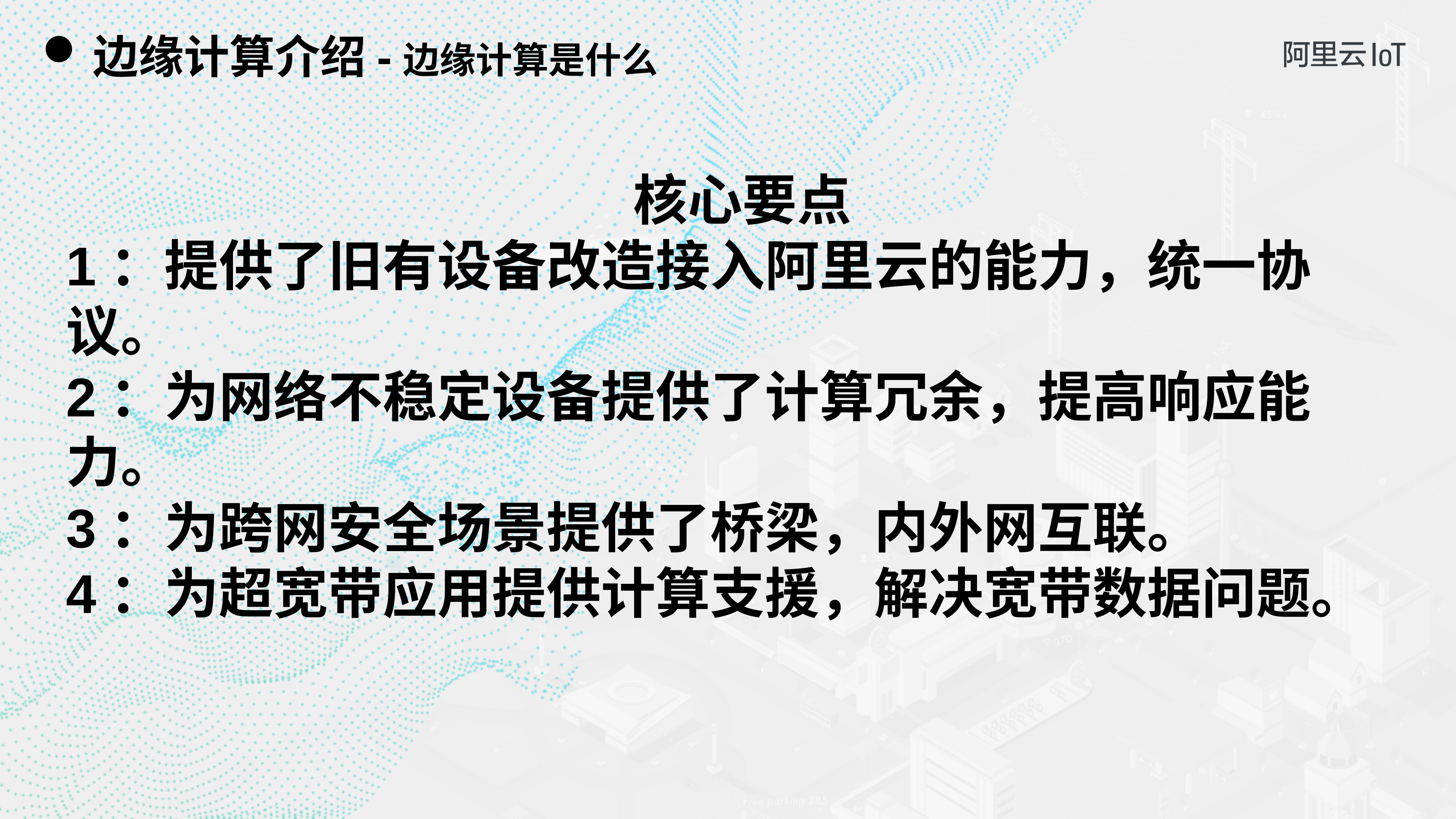

边缘计算介绍-边缘计算是什么
核心要点
1：提供了旧有设备改造接入阿里云的能力，统一协议。
2：为网络不稳定设备提供了计算冗余，提高响应能力。
3：为跨网安全场景提供了桥梁，内外网互联。
4：为超宽带应用提供计算支援，解决宽带数据问题。